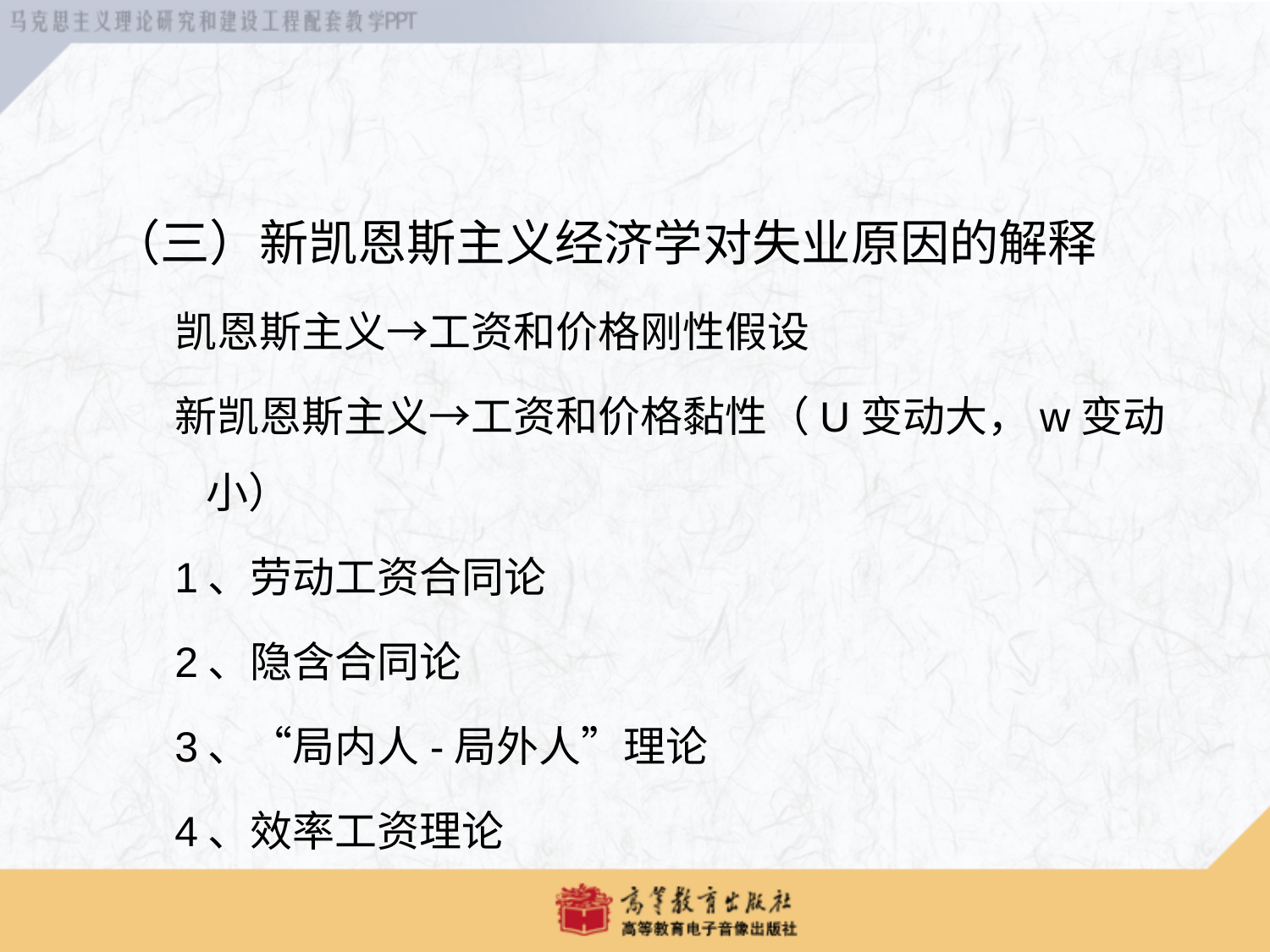

（三）新凯恩斯主义经济学对失业原因的解释
凯恩斯主义→工资和价格刚性假设
新凯恩斯主义→工资和价格黏性（U变动大，w变动小）
1、劳动工资合同论
2、隐含合同论
3、“局内人-局外人”理论
4、效率工资理论